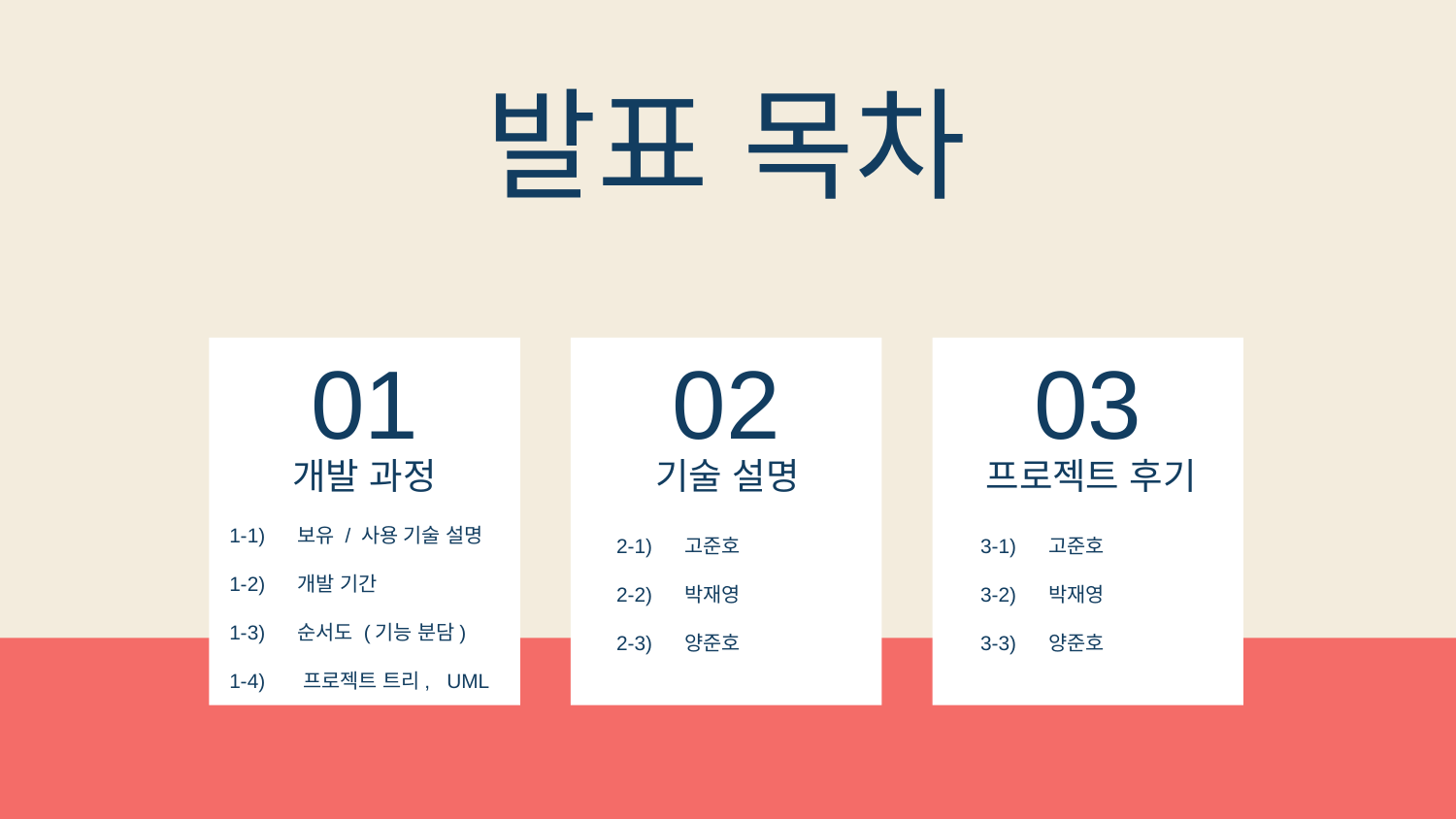

발표 목차
01
02
03
# 개발 과정
기술 설명
프로젝트 후기
1-1)     보유 / 사용 기술 설명

1-2)     개발 기간

1-3)     순서도 (기능 분담)

1-4)      프로젝트 트리,   UML

2-1)     고준호

2-2)     박재영

2-3)     양준호

3-1)     고준호

3-2)     박재영

3-3)     양준호